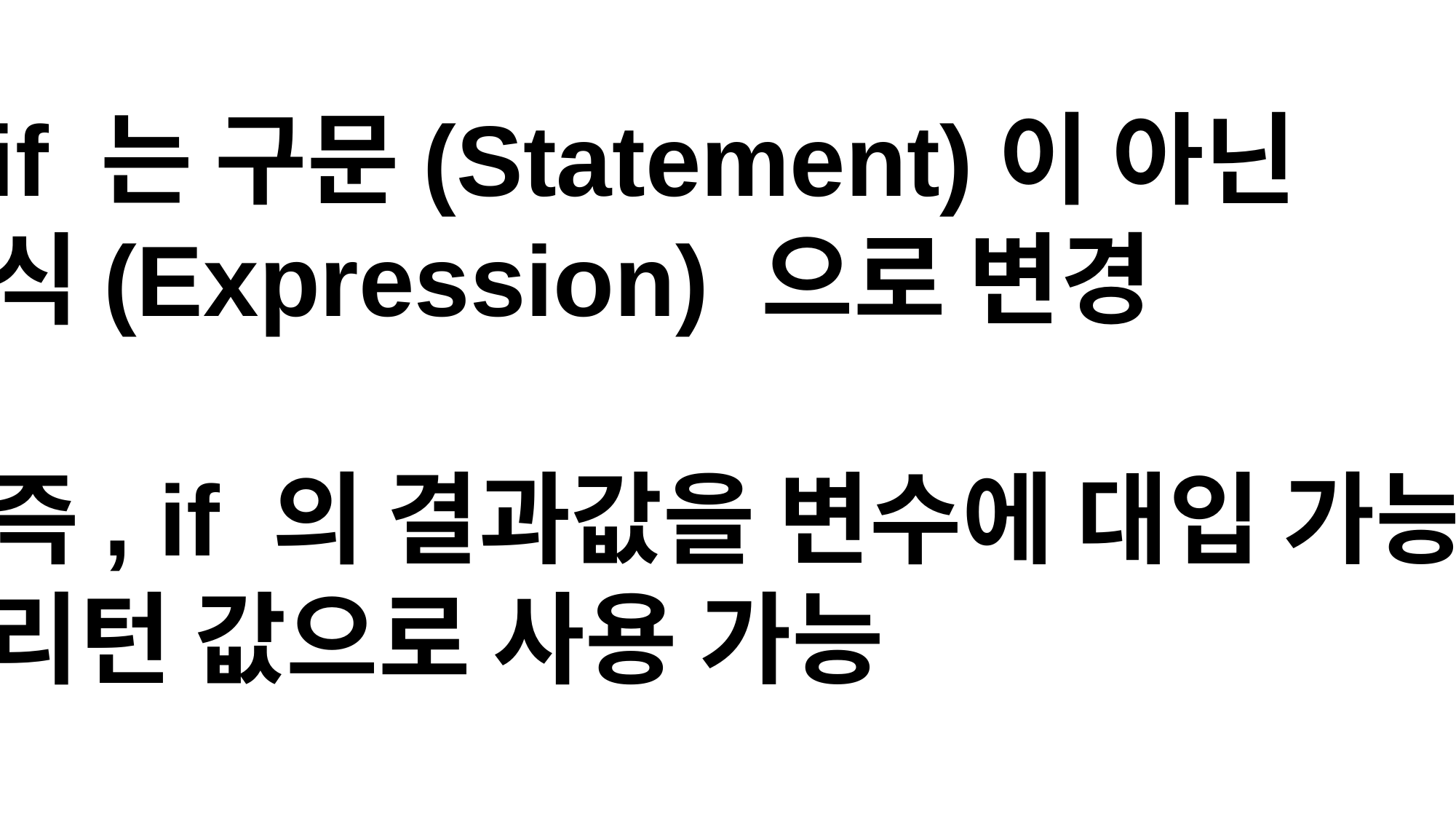

if 는 구문(Statement)이 아닌
식(Expression) 으로 변경

즉, if 의 결과값을 변수에 대입 가능
리턴 값으로 사용 가능